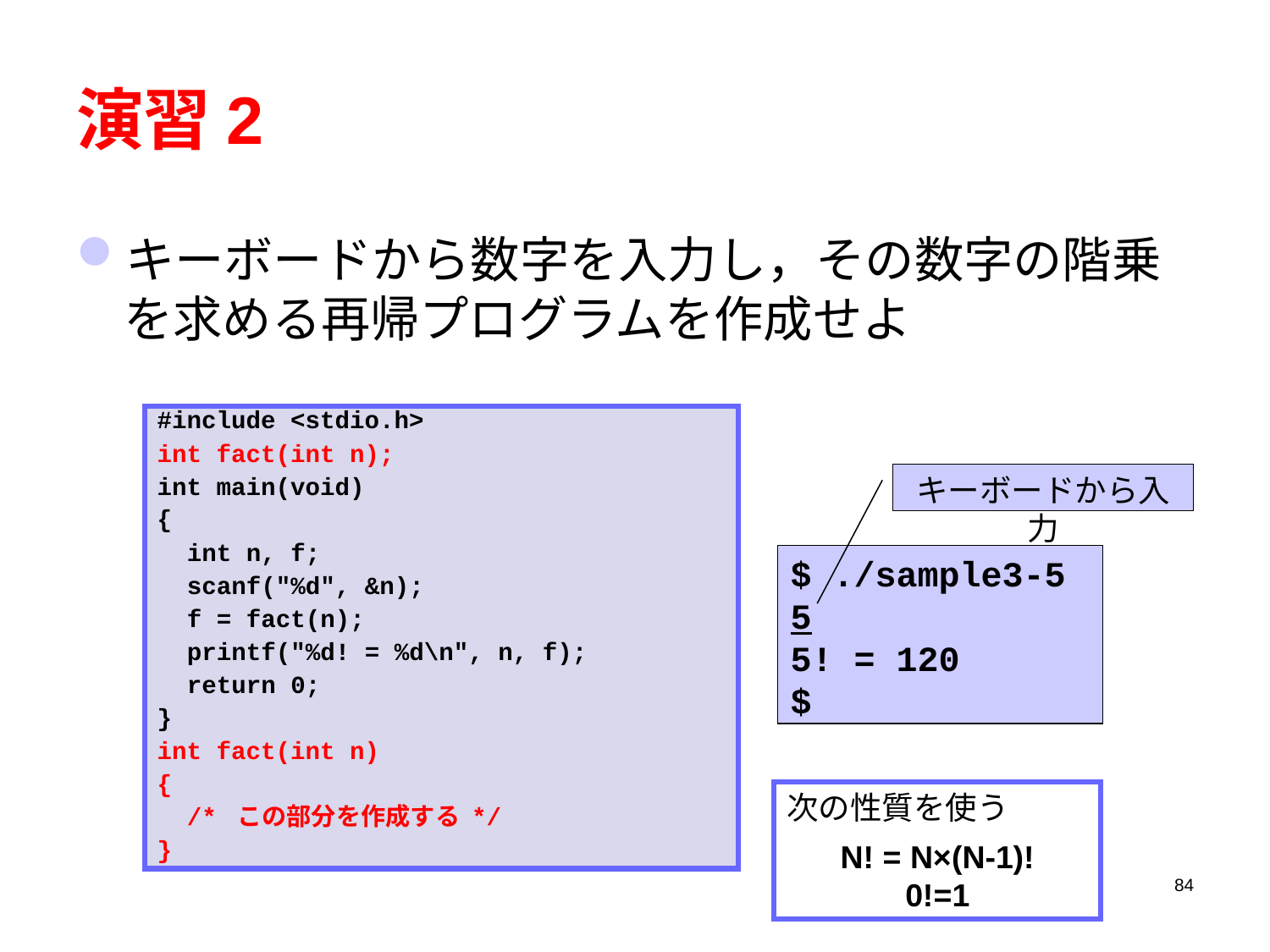

# 演習2
キーボードから数字を入力し，その数字の階乗を求める再帰プログラムを作成せよ

#include <stdio.h>
int fact(int n);
int main(void)
{
  int n, f;
  scanf("%d", &n);
  f = fact(n);
  printf("%d! = %d\n", n, f);
  return 0;
}
int fact(int n)
{
  /* この部分を作成する */
}
キーボードから入力
$ ./sample3-5
5
5! = 120
$
次の性質を使う
N! = N×(N-1)!
0!=1
84